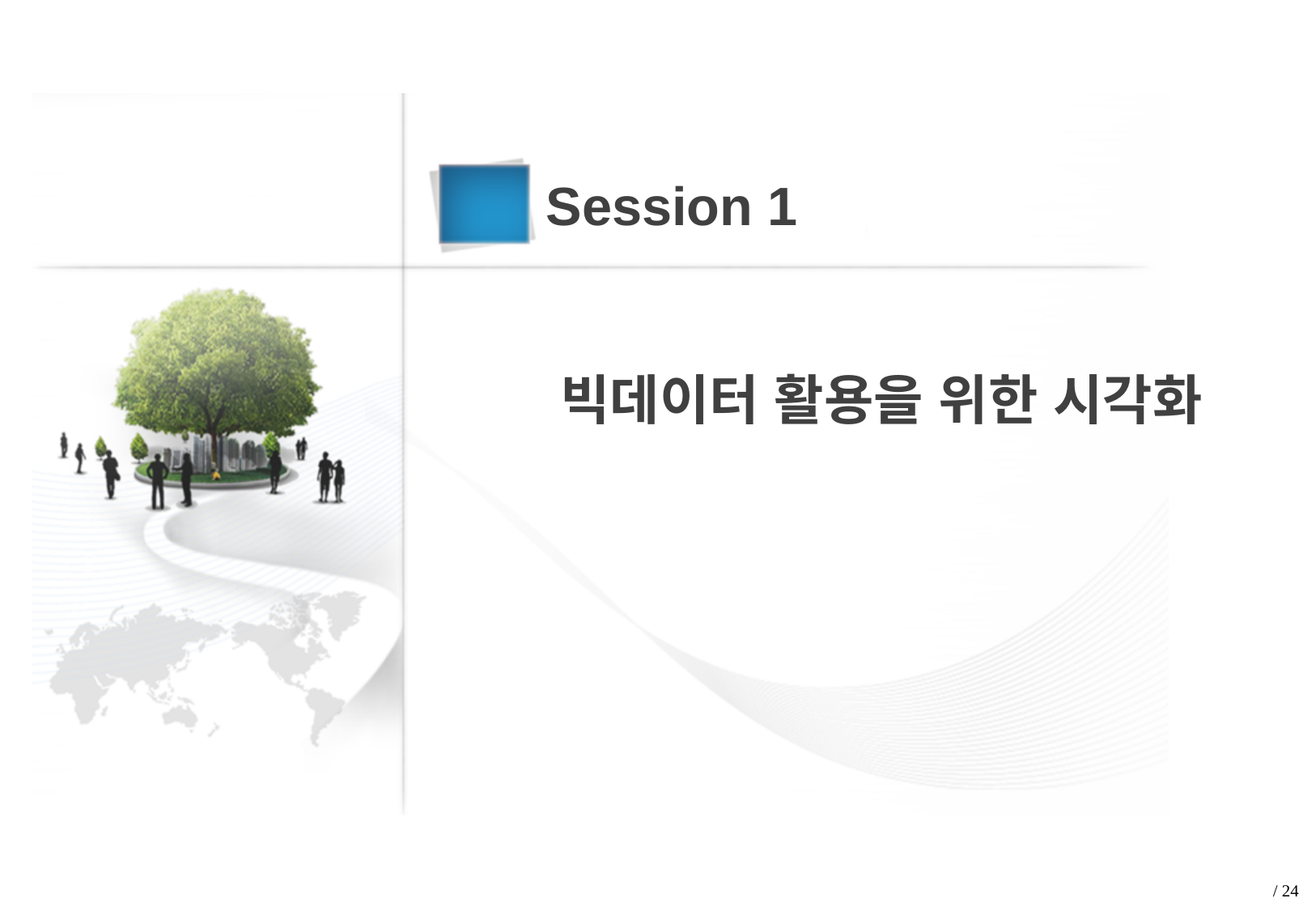

Session 1
빅데이터 활용을 위한 시각화

/ 24